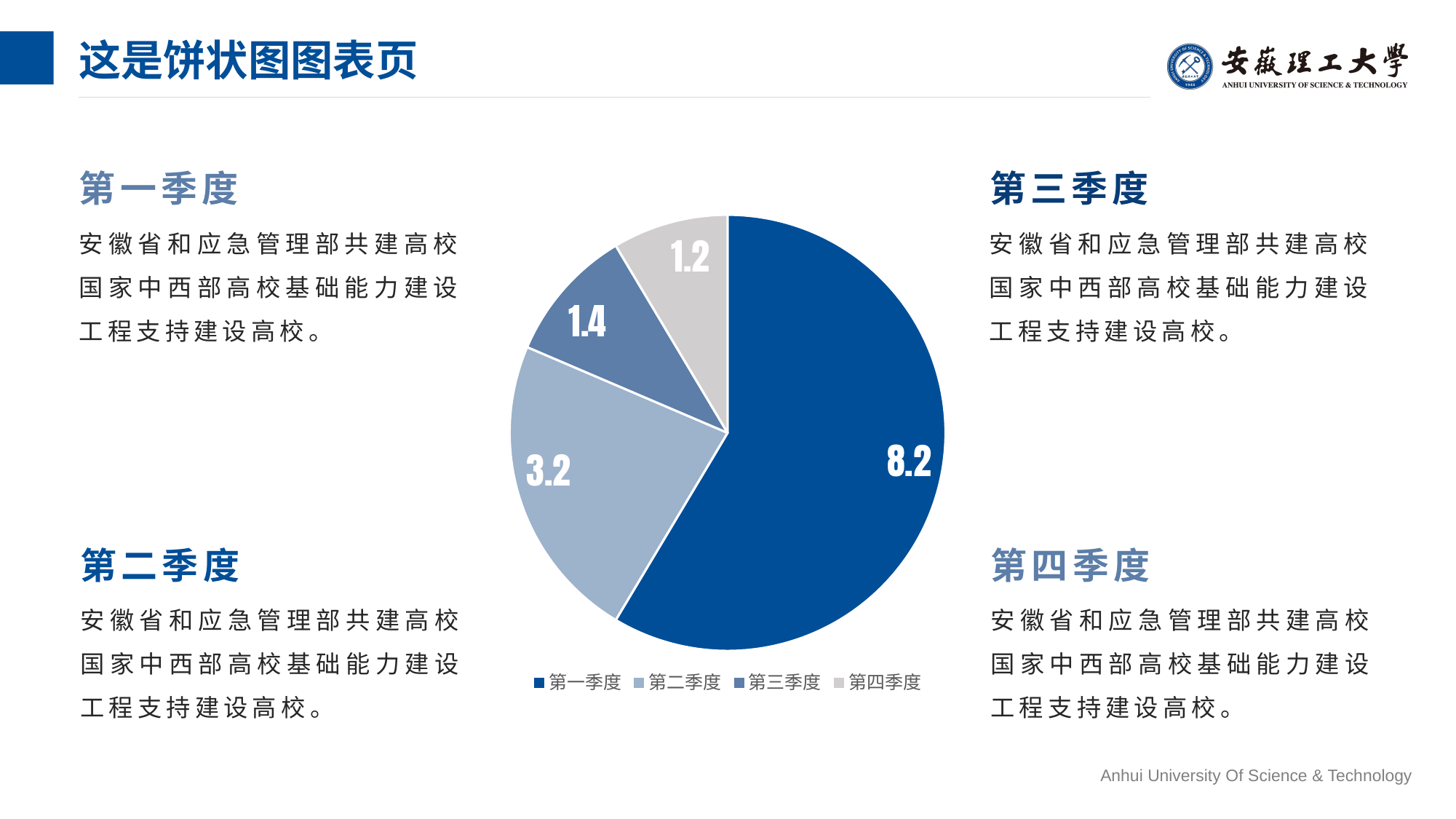

# 这是饼状图图表页
第一季度
安徽省和应急管理部共建高校国家中西部高校基础能力建设工程支持建设高校。
第三季度
安徽省和应急管理部共建高校国家中西部高校基础能力建设工程支持建设高校。

### Chart

| Category | 销售额 |
|---|---|
| 第一季度 | 8.2 |
| 第二季度 | 3.2 |
| 第三季度 | 1.4 |
| 第四季度 | 1.2 |
第二季度
安徽省和应急管理部共建高校国家中西部高校基础能力建设工程支持建设高校。
第四季度
安徽省和应急管理部共建高校国家中西部高校基础能力建设工程支持建设高校。